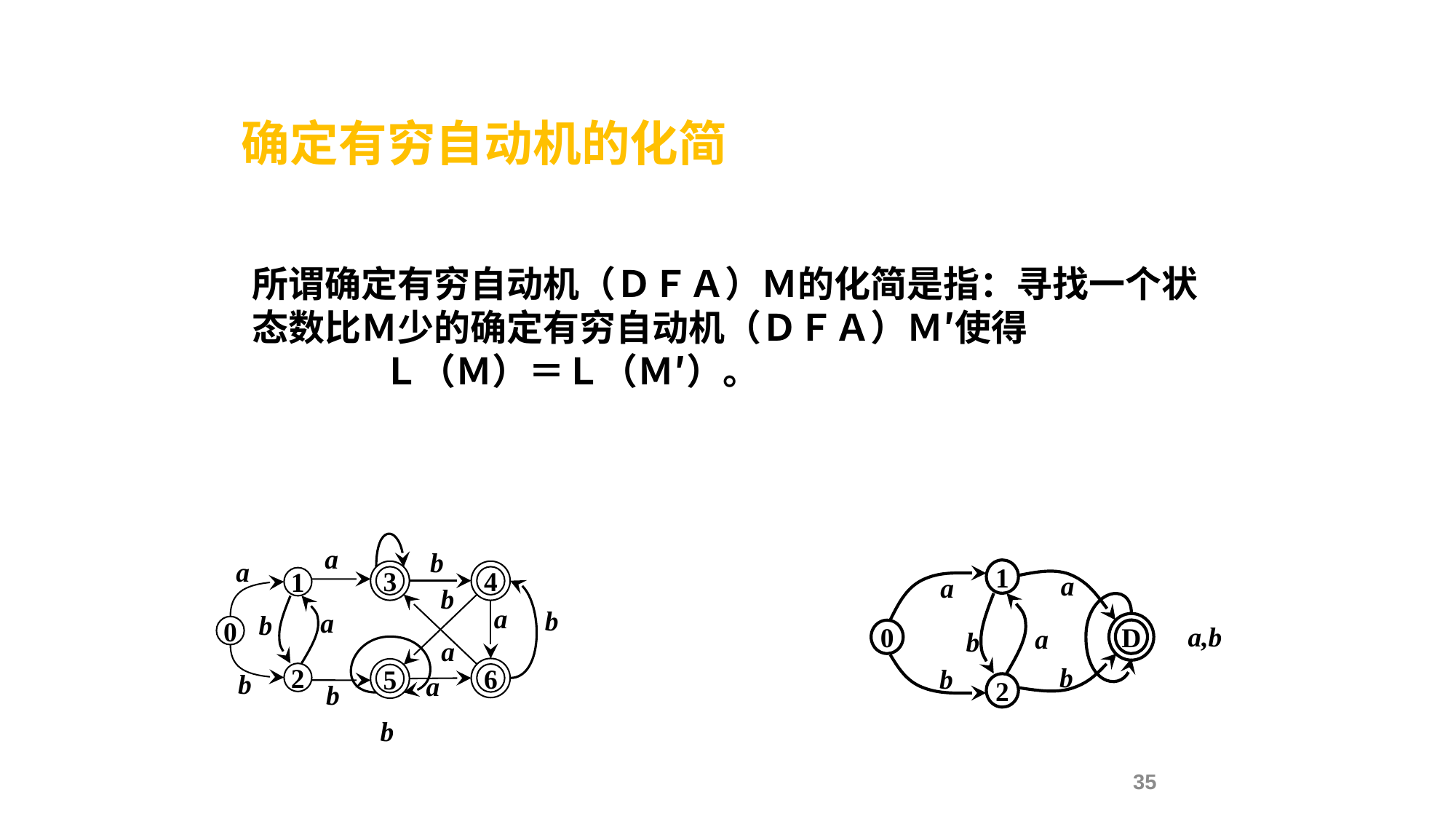

确定有穷自动机的化简
所谓确定有穷自动机（ＤＦＡ）Ｍ的化简是指：寻找一个状态数比Ｍ少的确定有穷自动机（ＤＦＡ）Ｍ′使得
               Ｌ（Ｍ）＝Ｌ（Ｍ′）。
a
b
a

3

4
1
b

a
b
a
b
0
a

6

5
b
2
a
b

b
1
a
a

a,b
a
b
D
0

b
b
2
35